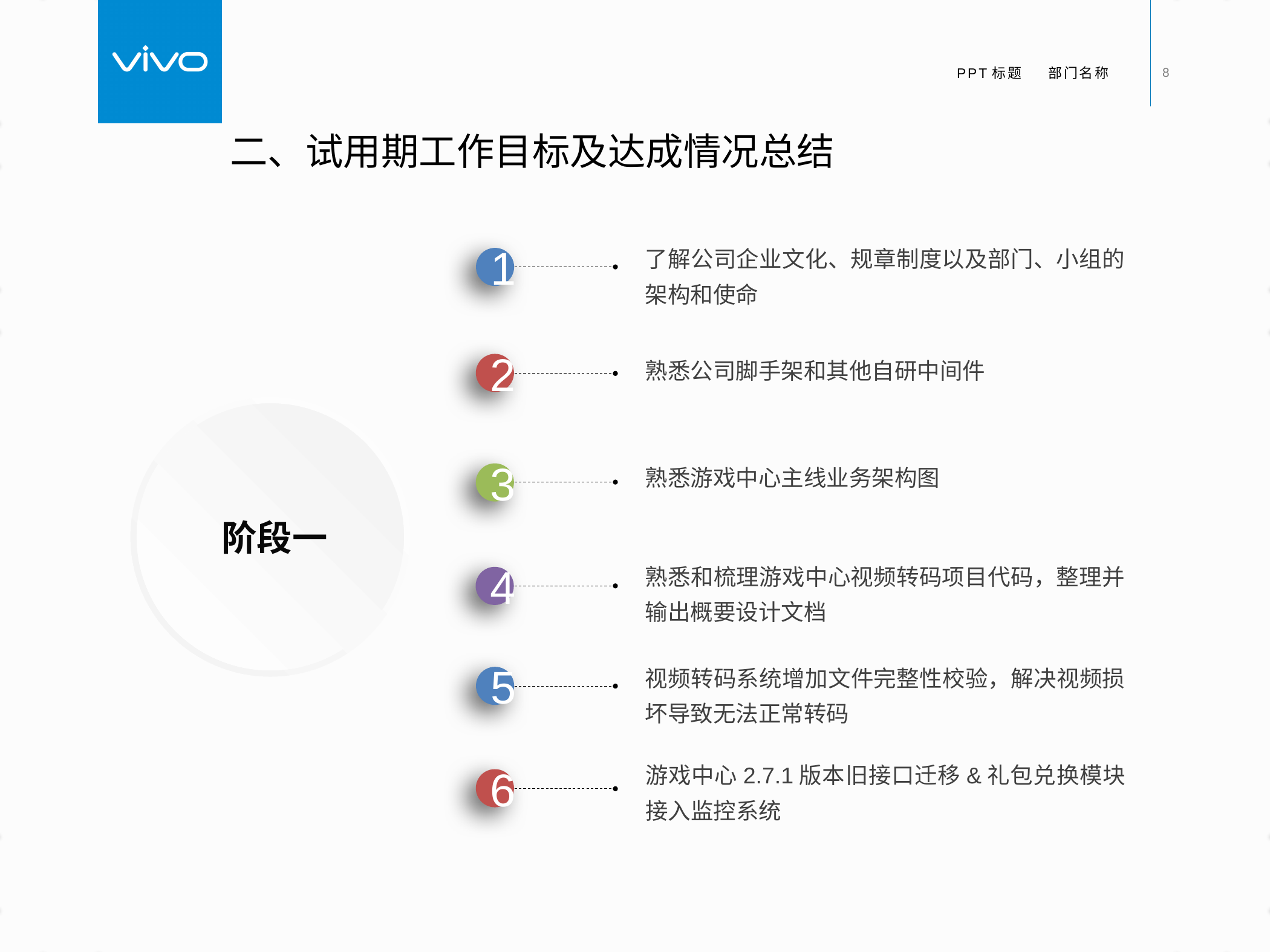

二、试用期工作目标及达成情况总结
了解公司企业文化、规章制度以及部门、小组的架构和使命
1
2
熟悉公司脚手架和其他自研中间件

3
熟悉游戏中心主线业务架构图
阶段一
熟悉和梳理游戏中心视频转码项目代码，整理并输出概要设计文档
4
视频转码系统增加文件完整性校验，解决视频损坏导致无法正常转码
5
游戏中心2.7.1版本旧接口迁移&礼包兑换模块接入监控系统
6